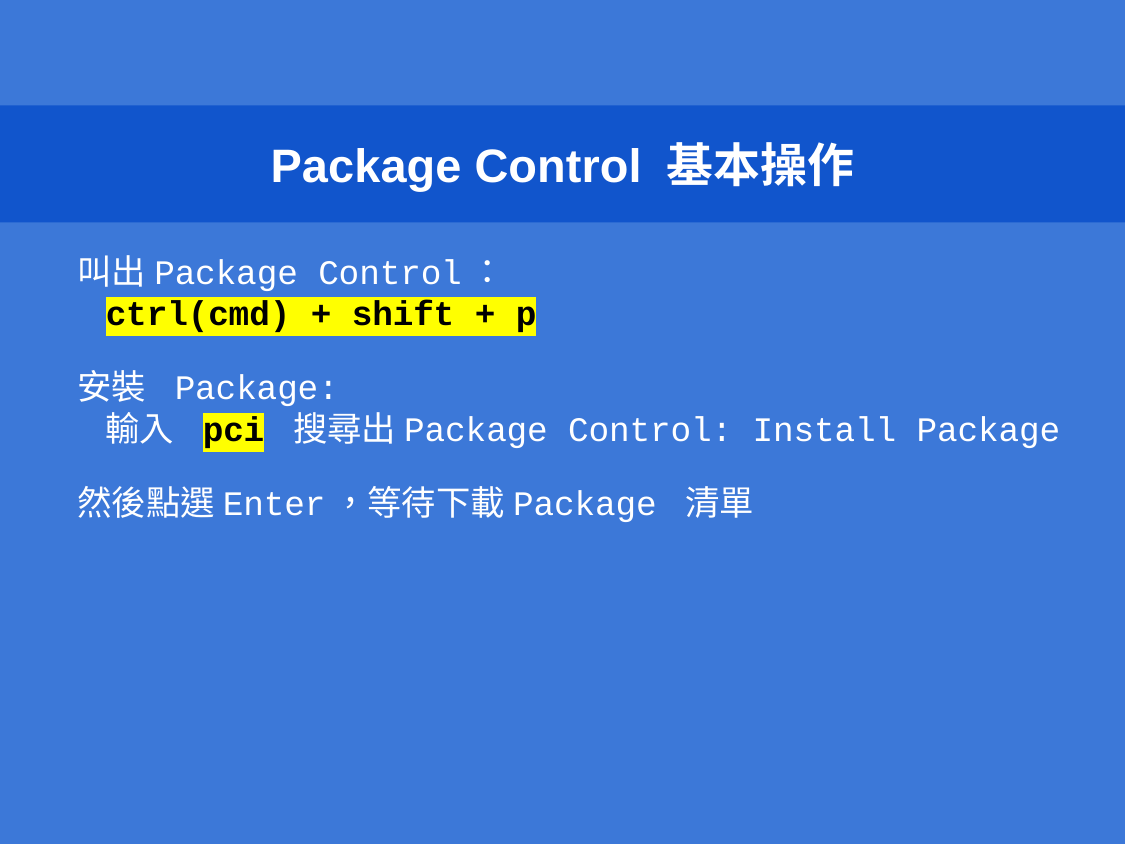

# Package Control 基本操作
叫出Package Control：
ctrl(cmd) + shift + p
安裝 Package:
輸入 pci 搜尋出Package Control: Install Package
然後點選Enter，等待下載Package 清單